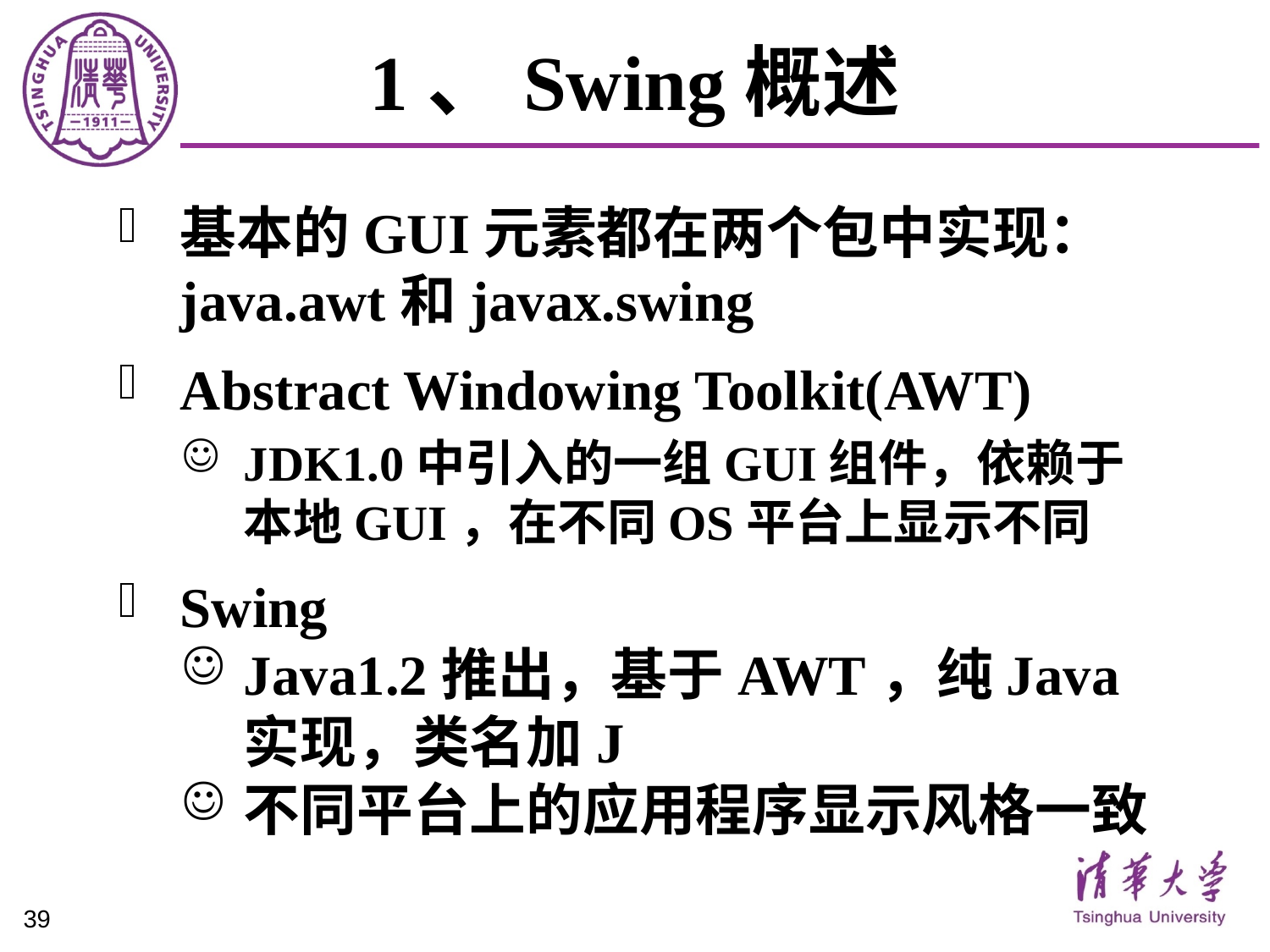

# 1、Swing概述
基本的GUI元素都在两个包中实现：java.awt和javax.swing
Abstract Windowing Toolkit(AWT)
JDK1.0中引入的一组GUI组件，依赖于本地GUI，在不同OS平台上显示不同
Swing
Java1.2推出，基于AWT，纯Java实现，类名加J
不同平台上的应用程序显示风格一致
39